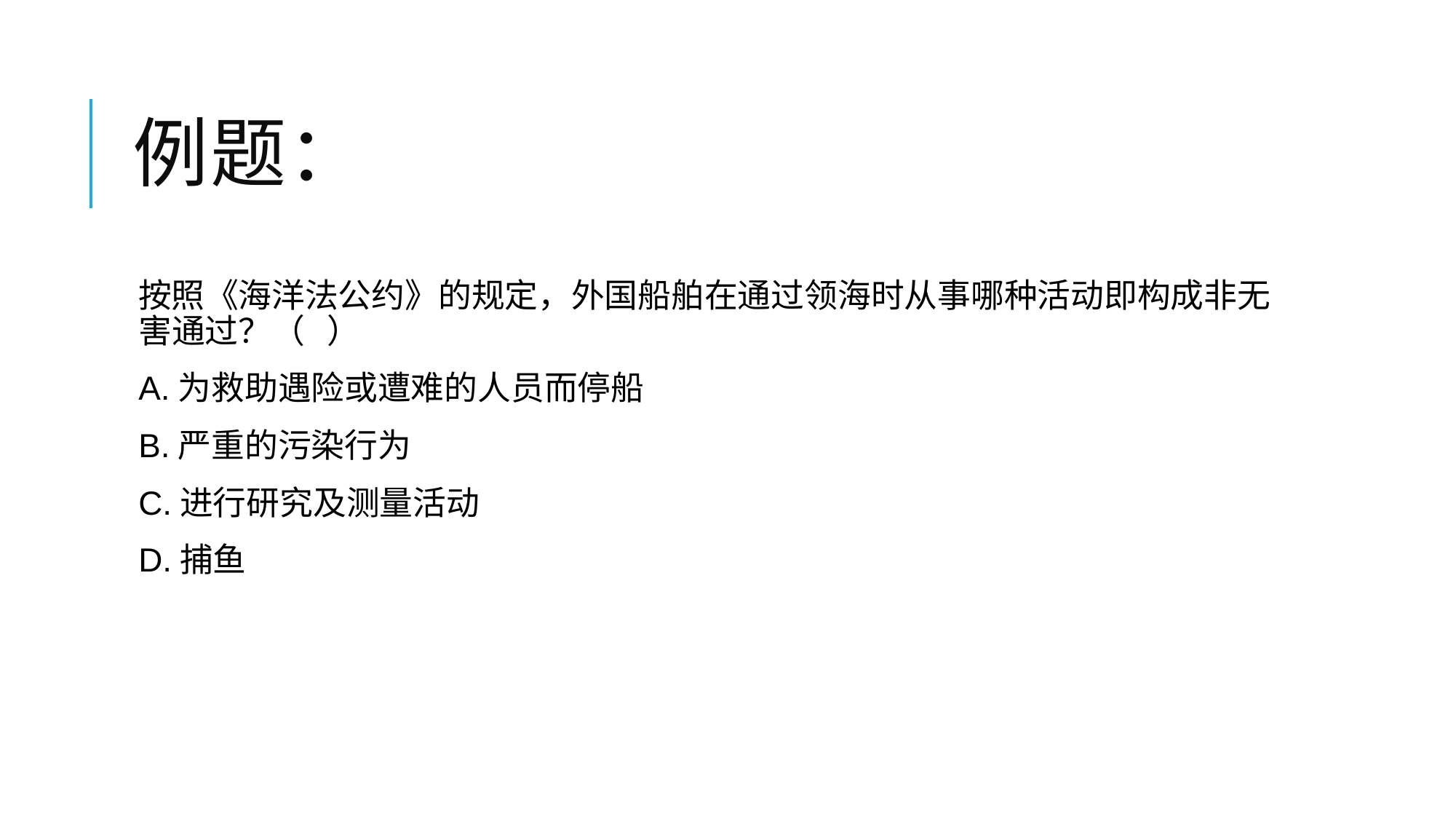

# 例题：
按照《海洋法公约》的规定，外国船舶在通过领海时从事哪种活动即构成非无害通过？（   ）
A.为救助遇险或遭难的人员而停船
B.严重的污染行为
C.进行研究及测量活动
D.捕鱼